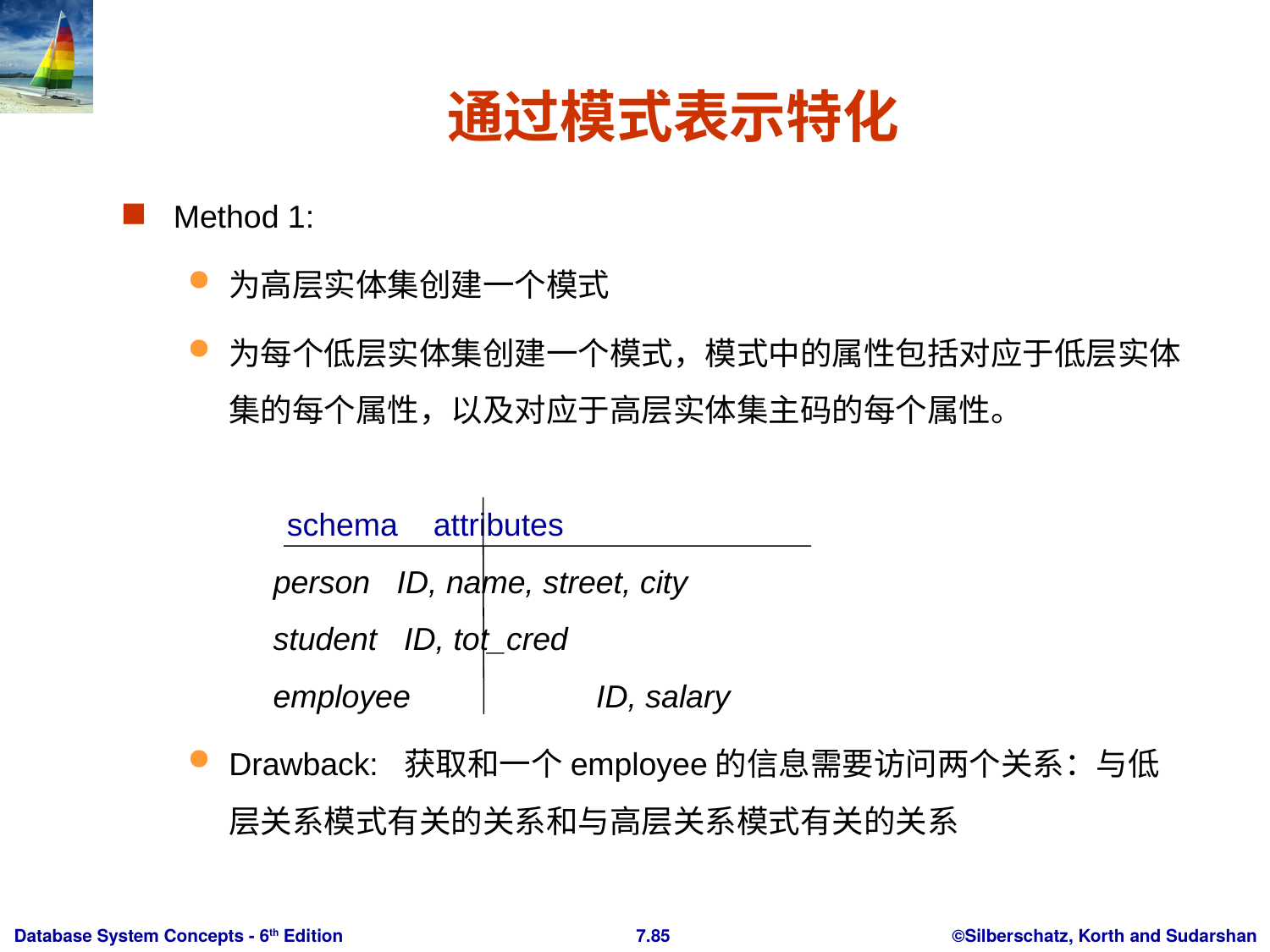

# 通过模式表示特化
Method 1:
为高层实体集创建一个模式
为每个低层实体集创建一个模式，模式中的属性包括对应于低层实体集的每个属性，以及对应于高层实体集主码的每个属性。
       schema	    attributes
     person	   ID, name, street, city
     student	   ID, tot_cred
     employee	   ID, salary
Drawback:  获取和一个employee的信息需要访问两个关系：与低层关系模式有关的关系和与高层关系模式有关的关系